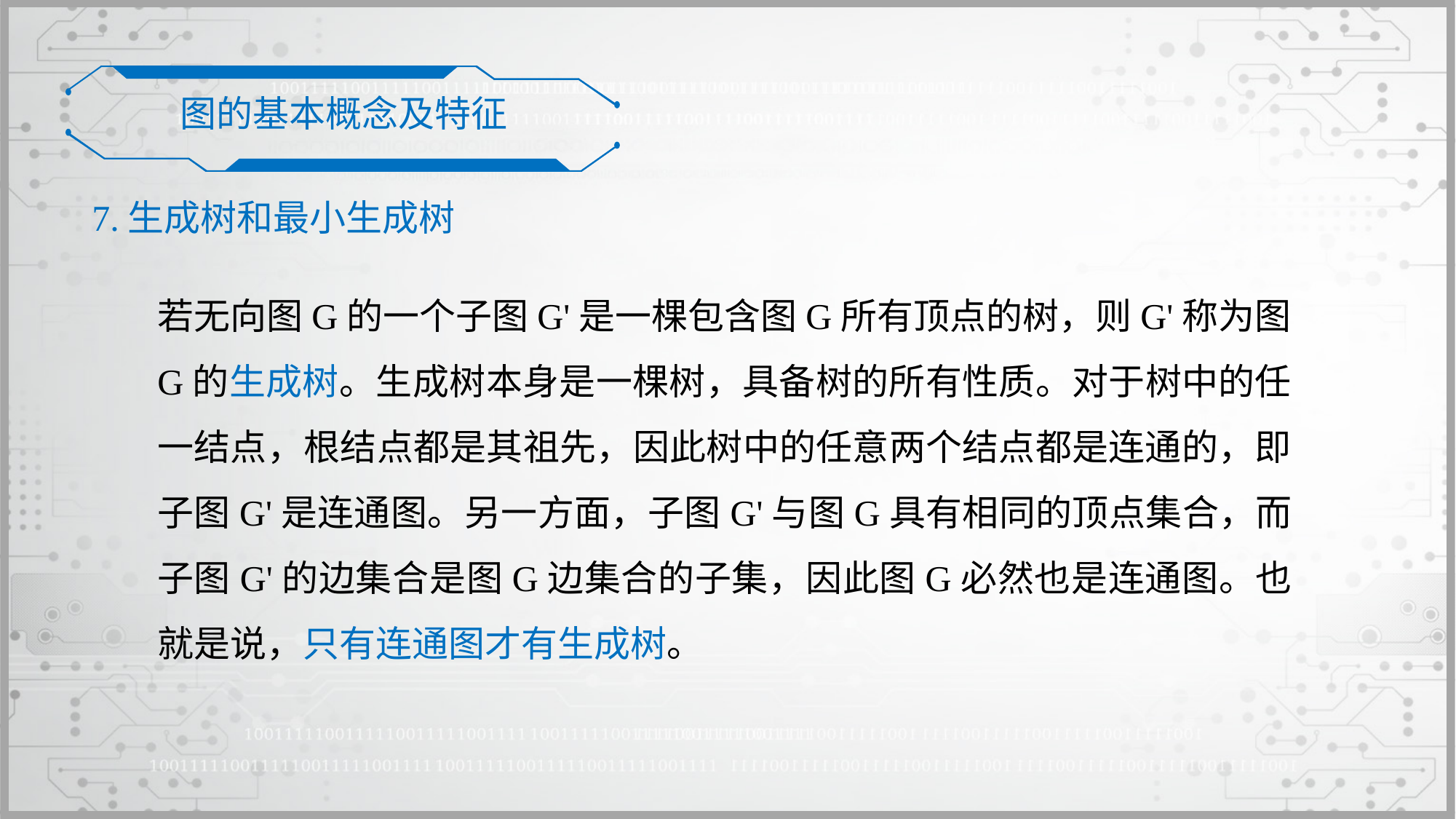

图的基本概念及特征
7.生成树和最小生成树
若无向图G的一个子图G'是一棵包含图G所有顶点的树，则G'称为图G的生成树。生成树本身是一棵树，具备树的所有性质。对于树中的任一结点，根结点都是其祖先，因此树中的任意两个结点都是连通的，即子图G'是连通图。另一方面，子图G'与图G具有相同的顶点集合，而子图G'的边集合是图G边集合的子集，因此图G必然也是连通图。也就是说，只有连通图才有生成树。